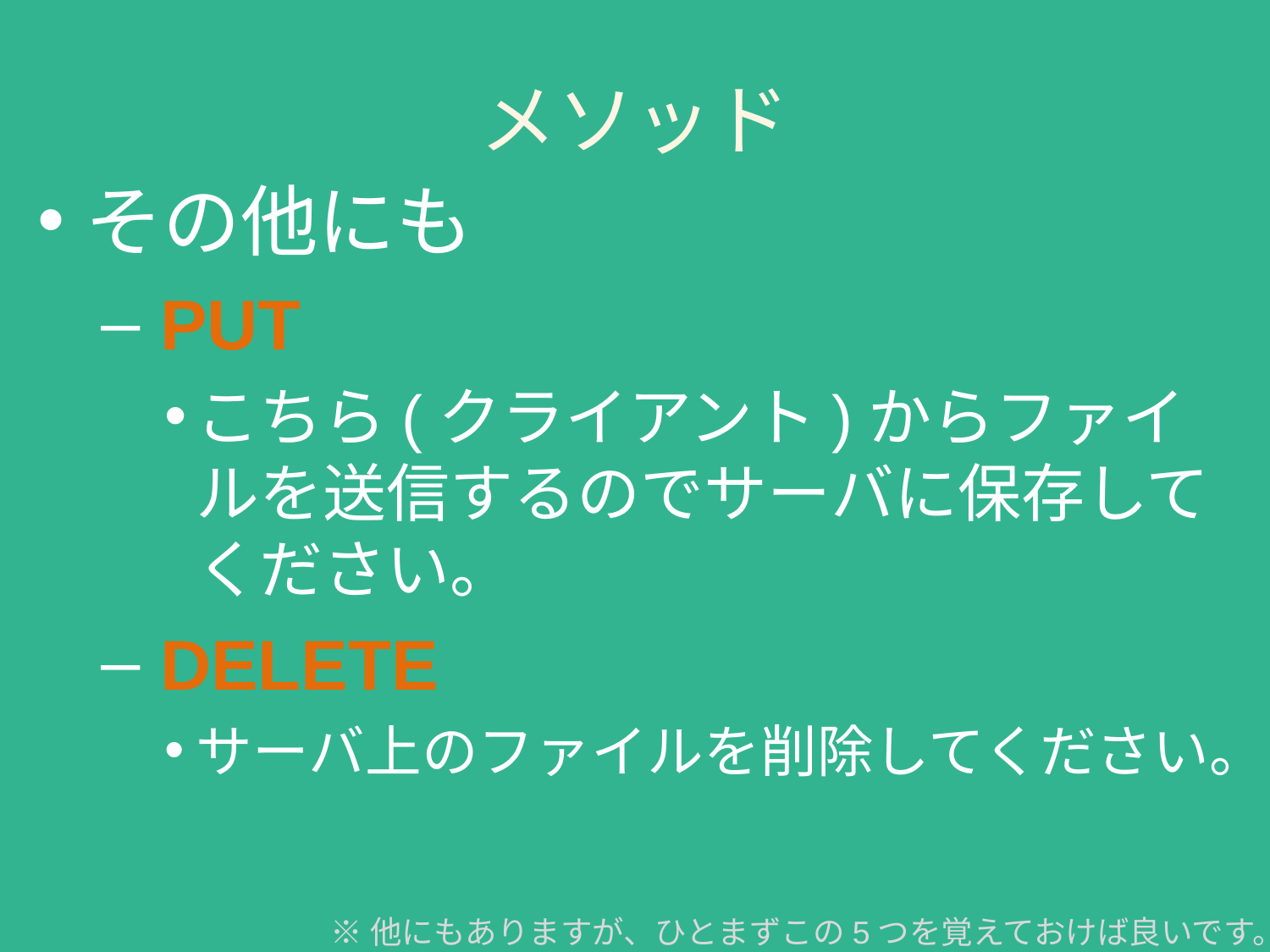

# メソッド
その他にも
 PUT
こちら(クライアント)からファイルを送信するのでサーバに保存してください。
 DELETE
サーバ上のファイルを削除してください。

※他にもありますが、ひとまずこの5つを覚えておけば良いです。